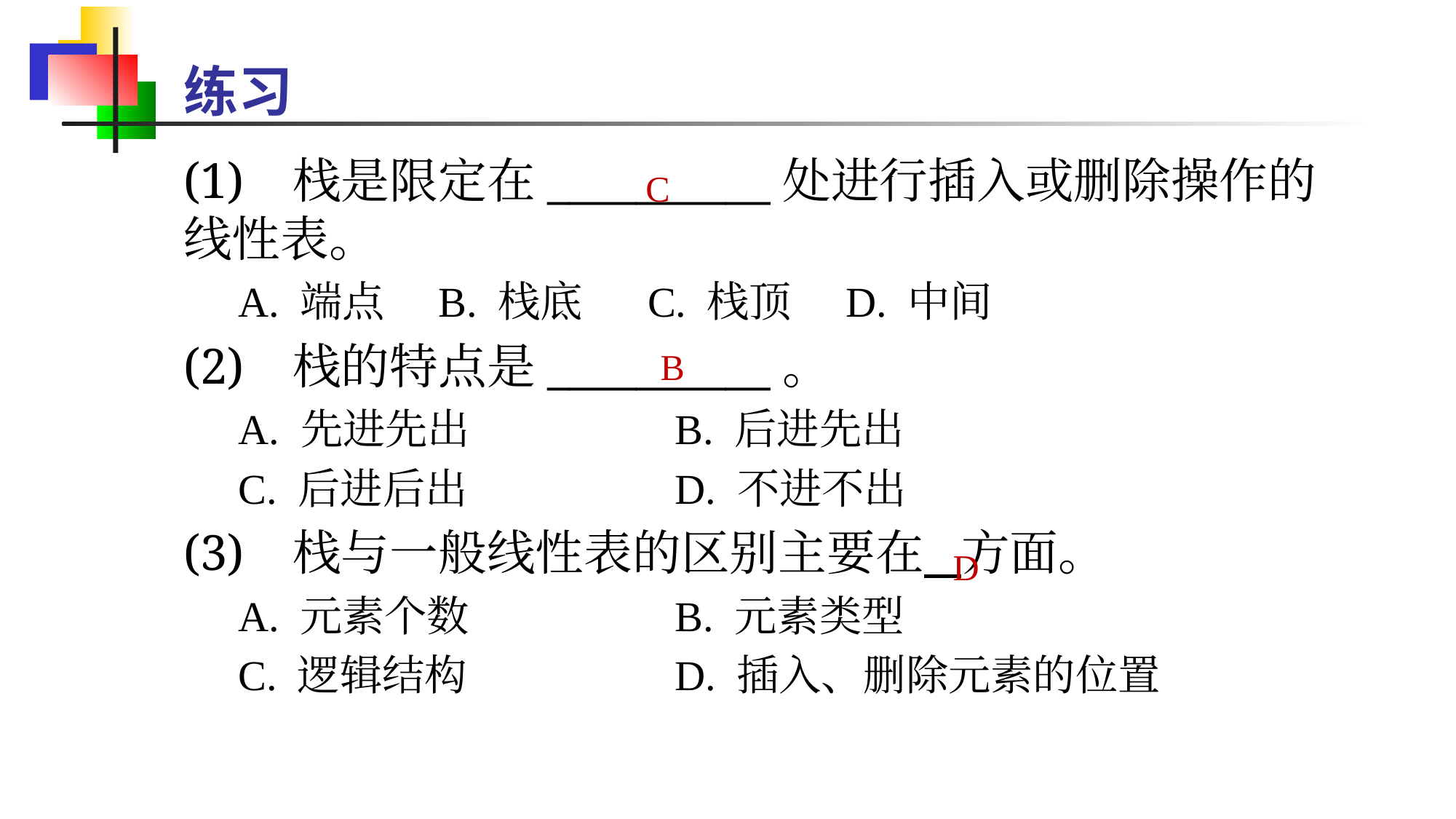

# 练习
(1)	栈是限定在__________处进行插入或删除操作的线性表。
A. 端点    B. 栈底     C. 栈顶    D. 中间
(2)	栈的特点是__________。
A. 先进先出        		B. 后进先出
C. 后进后出        		D. 不进不出
(3)	栈与一般线性表的区别主要在   方面。
A. 元素个数      		B. 元素类型
C. 逻辑结构    		D. 插入、删除元素的位置

C
B
D